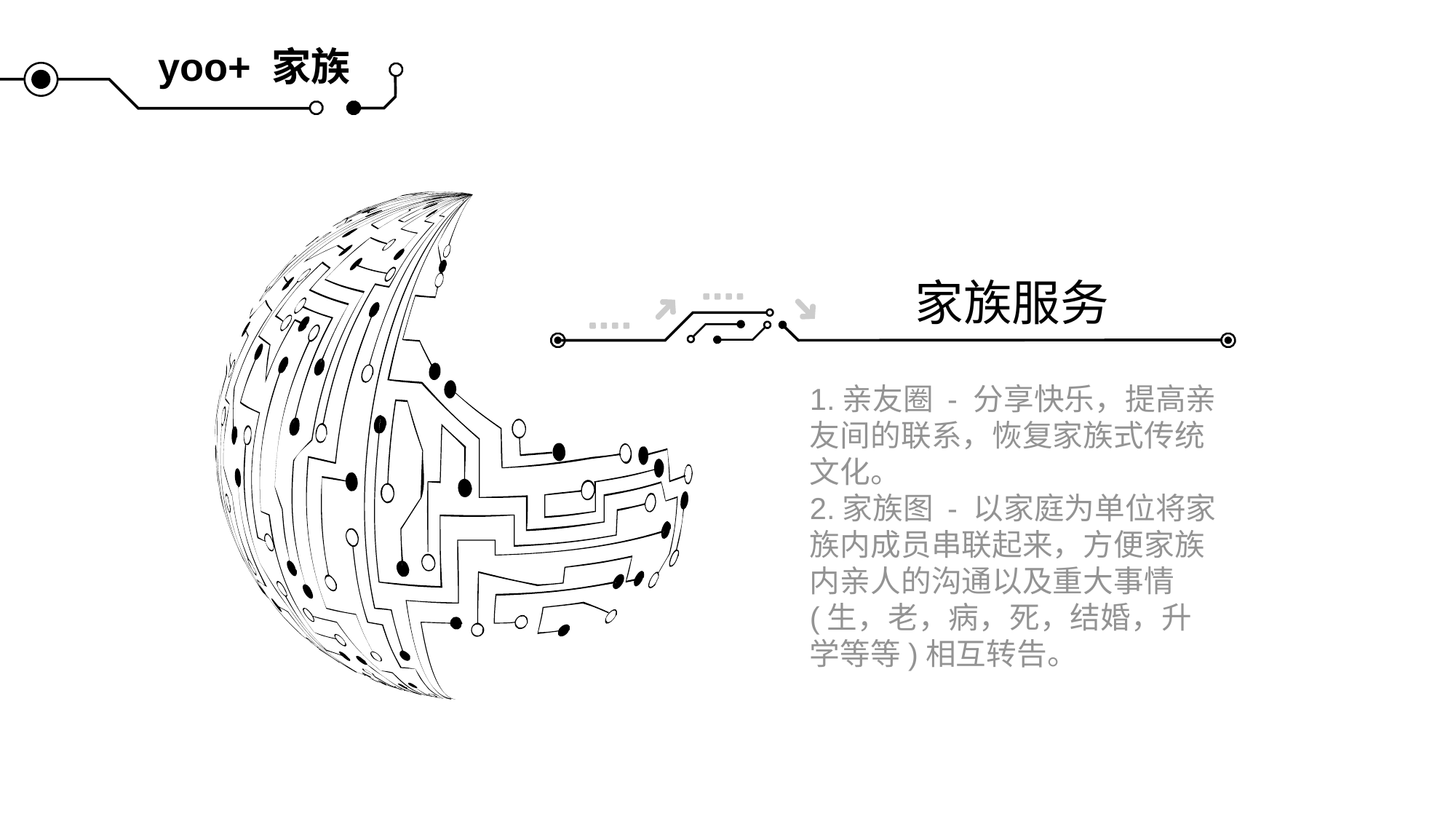

yoo+ 家族

家族服务

1.亲友圈 - 分享快乐，提高亲友间的联系，恢复家族式传统文化。
2.家族图 - 以家庭为单位将家族内成员串联起来，方便家族内亲人的沟通以及重大事情(生，老，病，死，结婚，升学等等)相互转告。